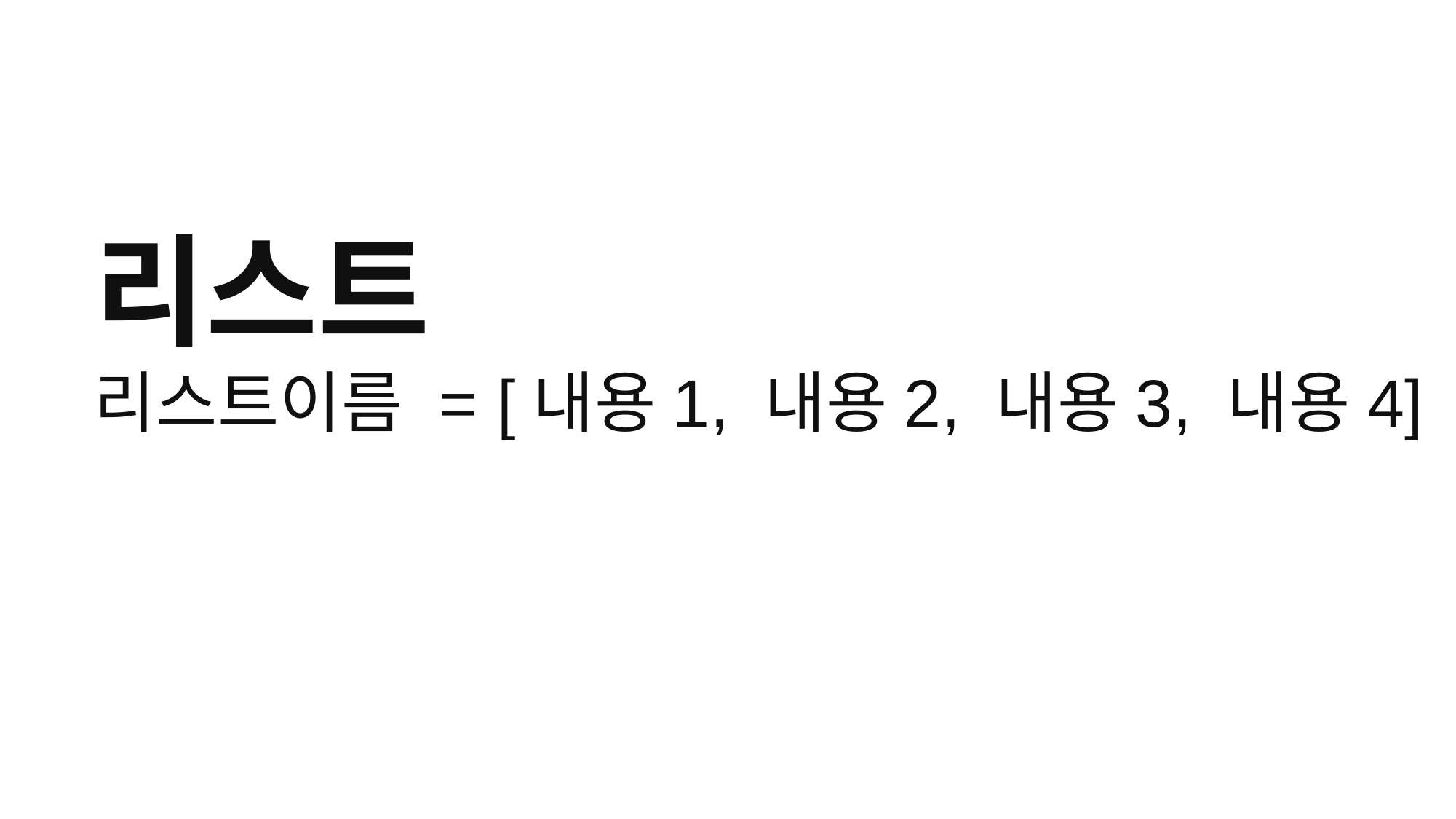

리스트
리스트이름 = [내용1, 내용2, 내용3, 내용4]